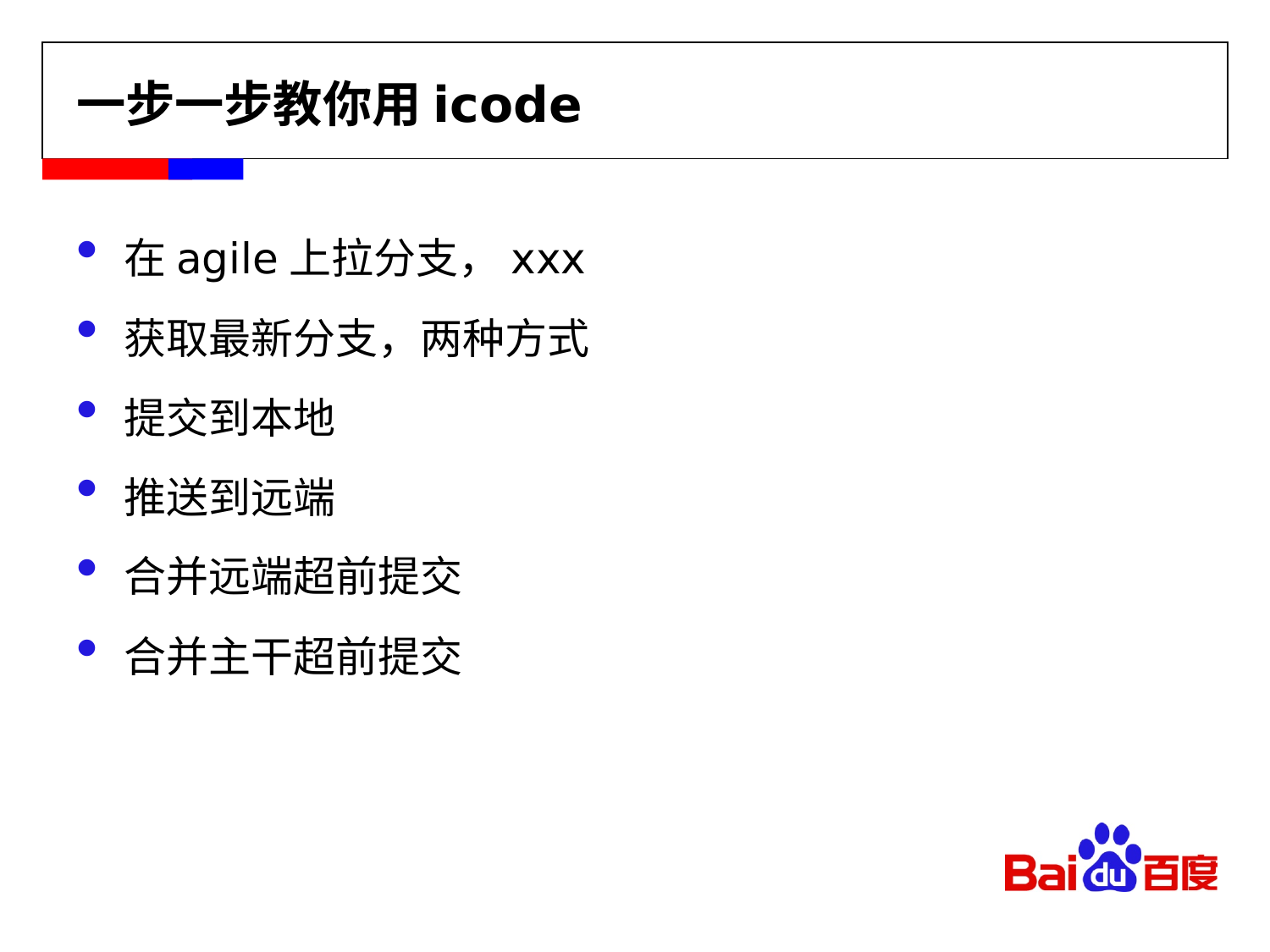

# 一步一步教你用icode
在agile上拉分支，xxx
获取最新分支，两种方式
提交到本地
推送到远端
合并远端超前提交
合并主干超前提交